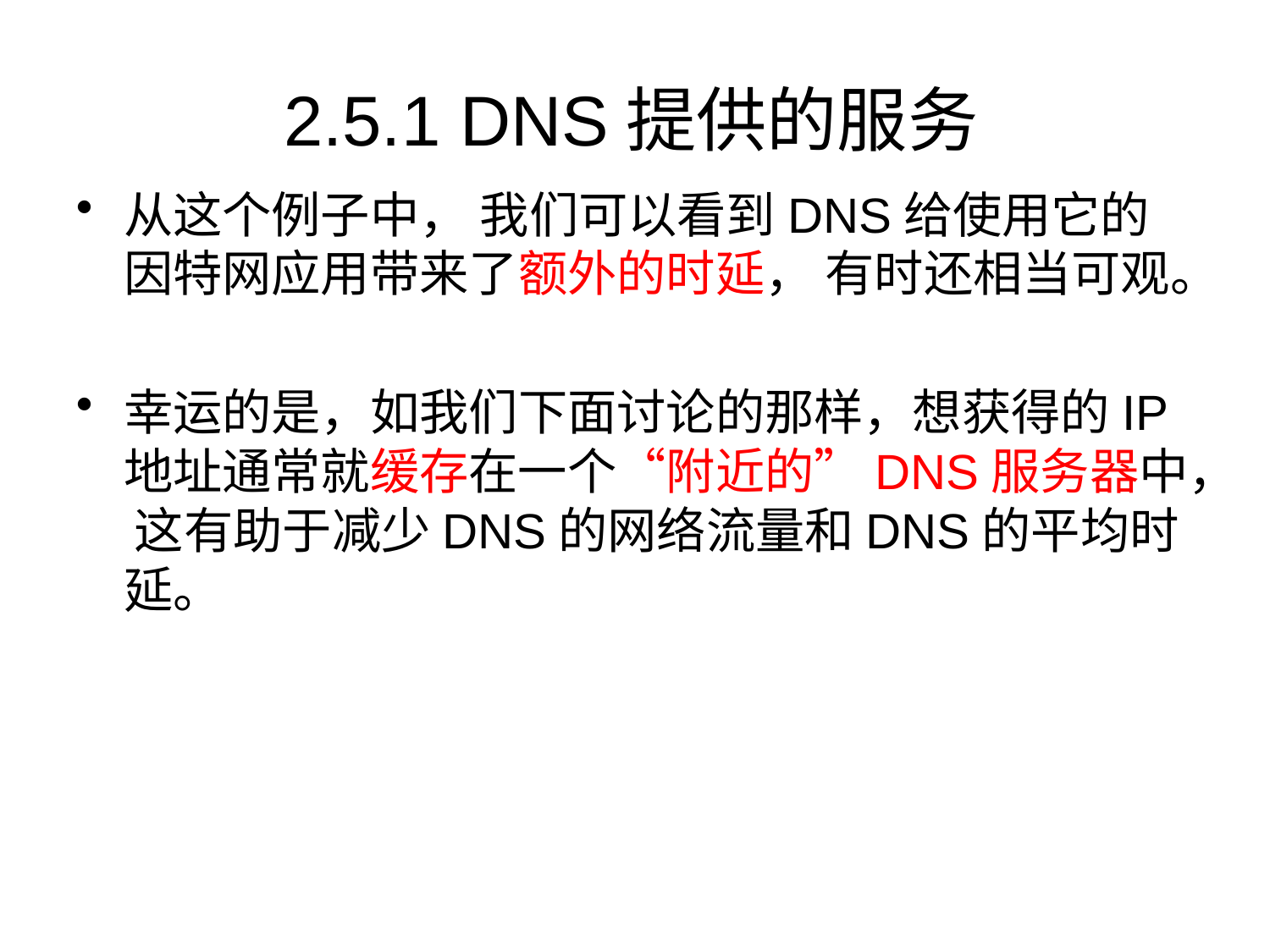

# 2.5.1 DNS提供的服务
从这个例子中， 我们可以看到DNS给使用它的因特网应用带来了额外的时延， 有时还相当可观。

幸运的是，如我们下面讨论的那样，想获得的IP地址通常就缓存在一个“附近的”DNS服务器中， 这有助于减少DNS的网络流量和DNS的平均时延。